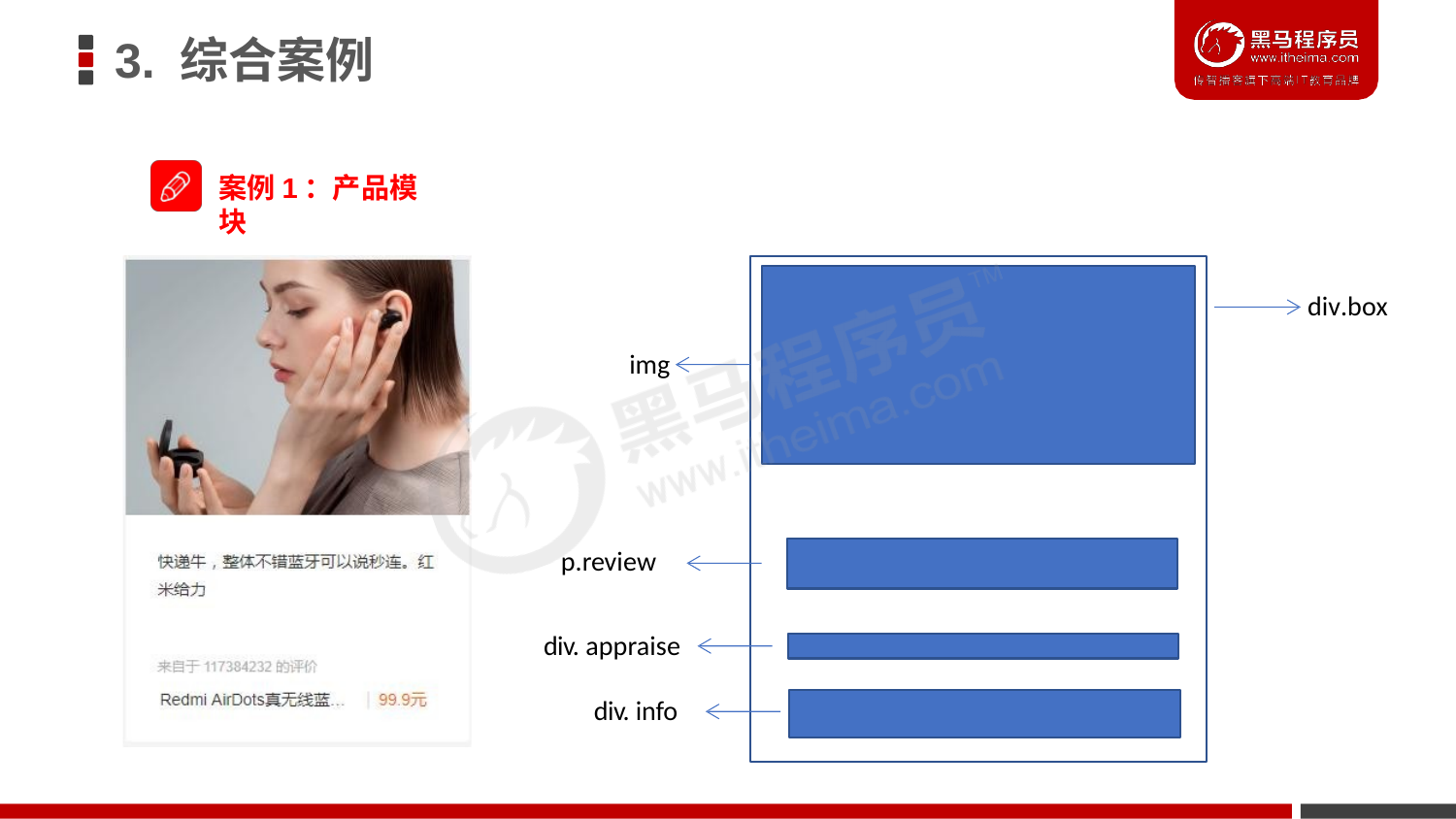

# 3. 综合案例

案例1：产品模块

div.box

img

p.review

div. appraise

div. info